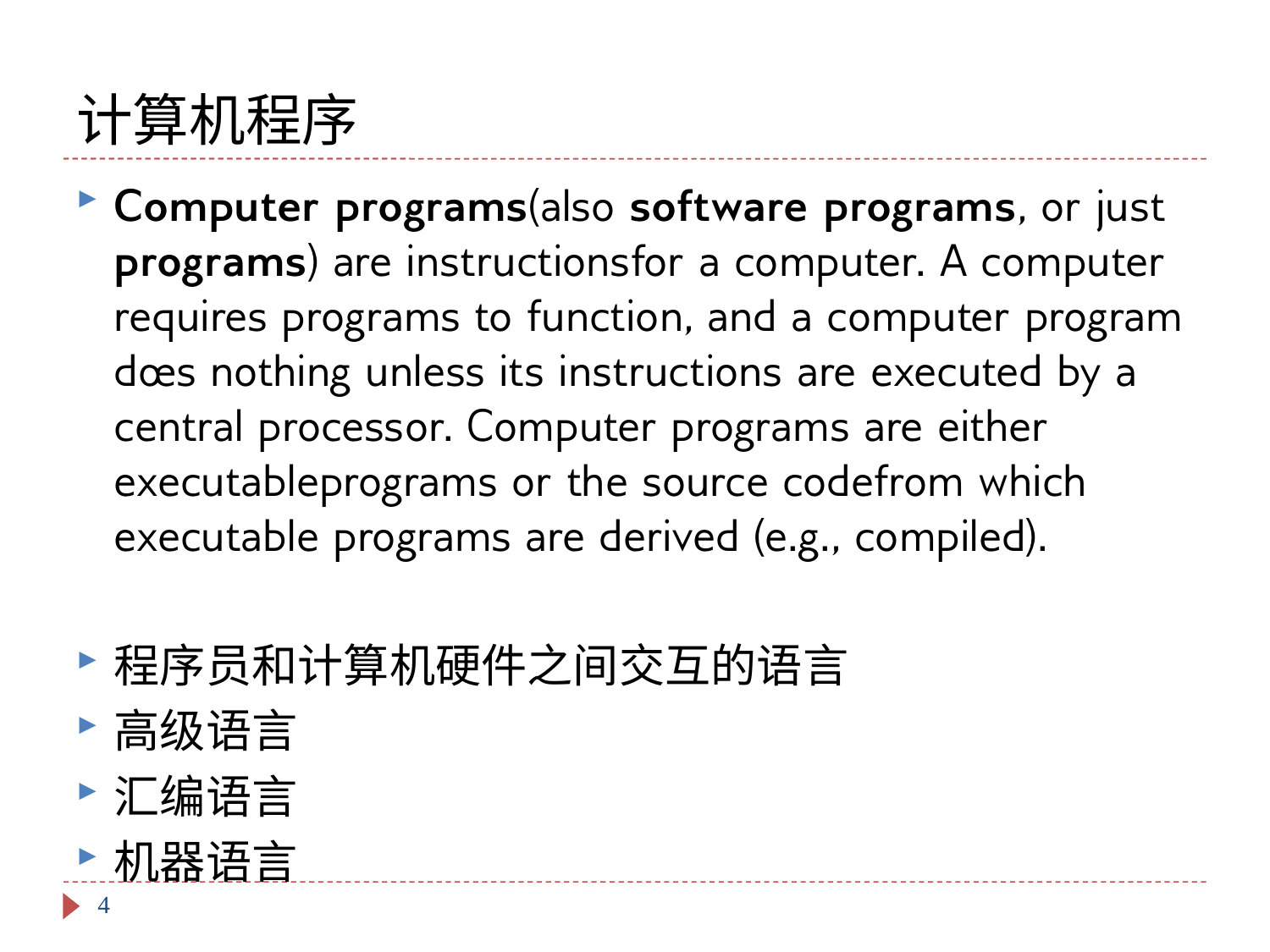

# 计算机程序
Computer programs(also software programs, or just programs) are instructionsfor a computer. A computer requires programs to function, and a computer program does nothing unless its instructions are executed by a central processor. Computer programs are either executableprograms or the source codefrom which executable programs are derived (e.g., compiled).

程序员和计算机硬件之间交互的语言
高级语言
汇编语言
机器语言
4